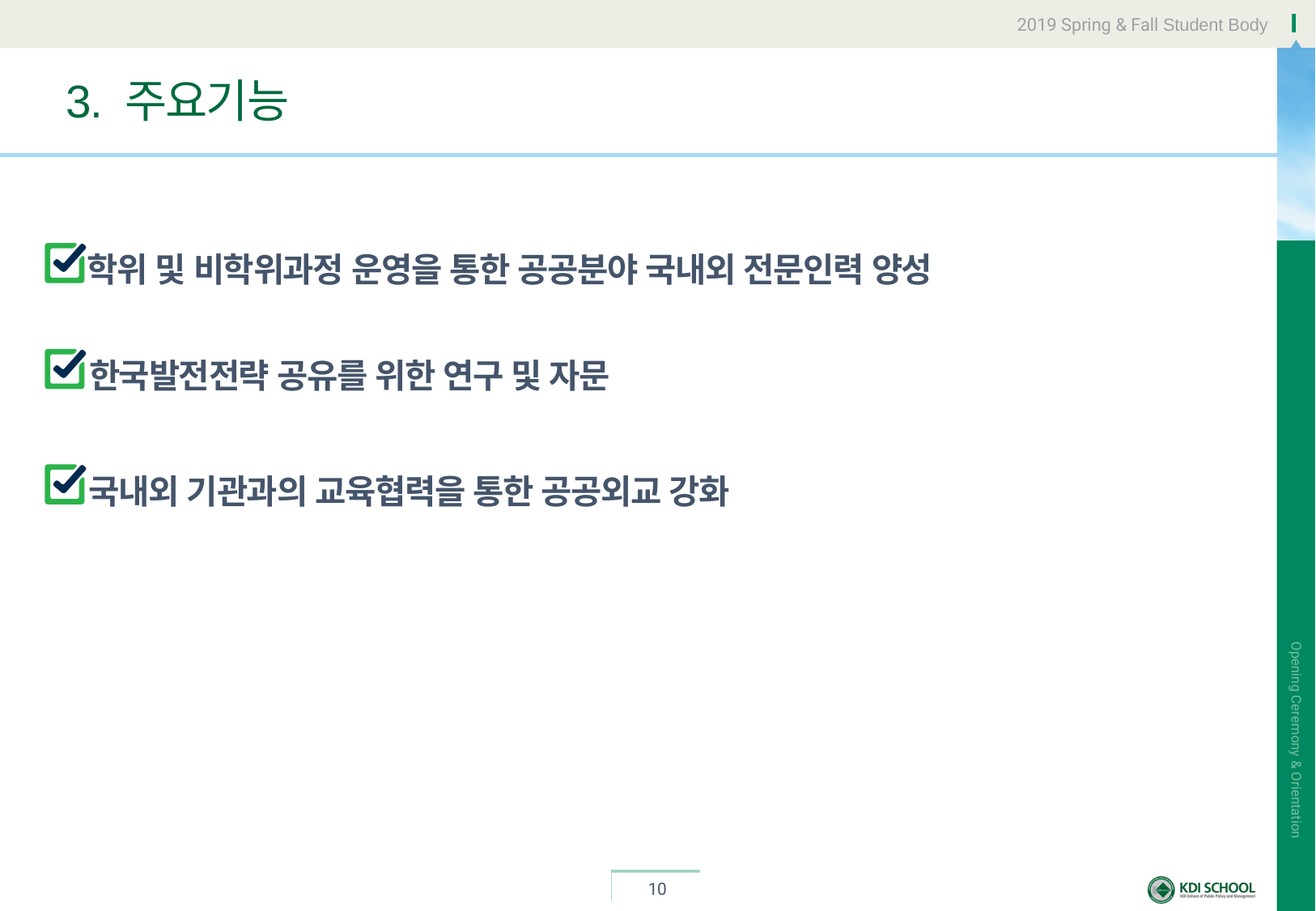

# 3. 주요기능
학위 및 비학위과정 운영을 통한 공공분야 국내외 전문인력 양성

한국발전전략 공유를 위한 연구 및 자문

국내외 기관과의 교육협력을 통한 공공외교 강화